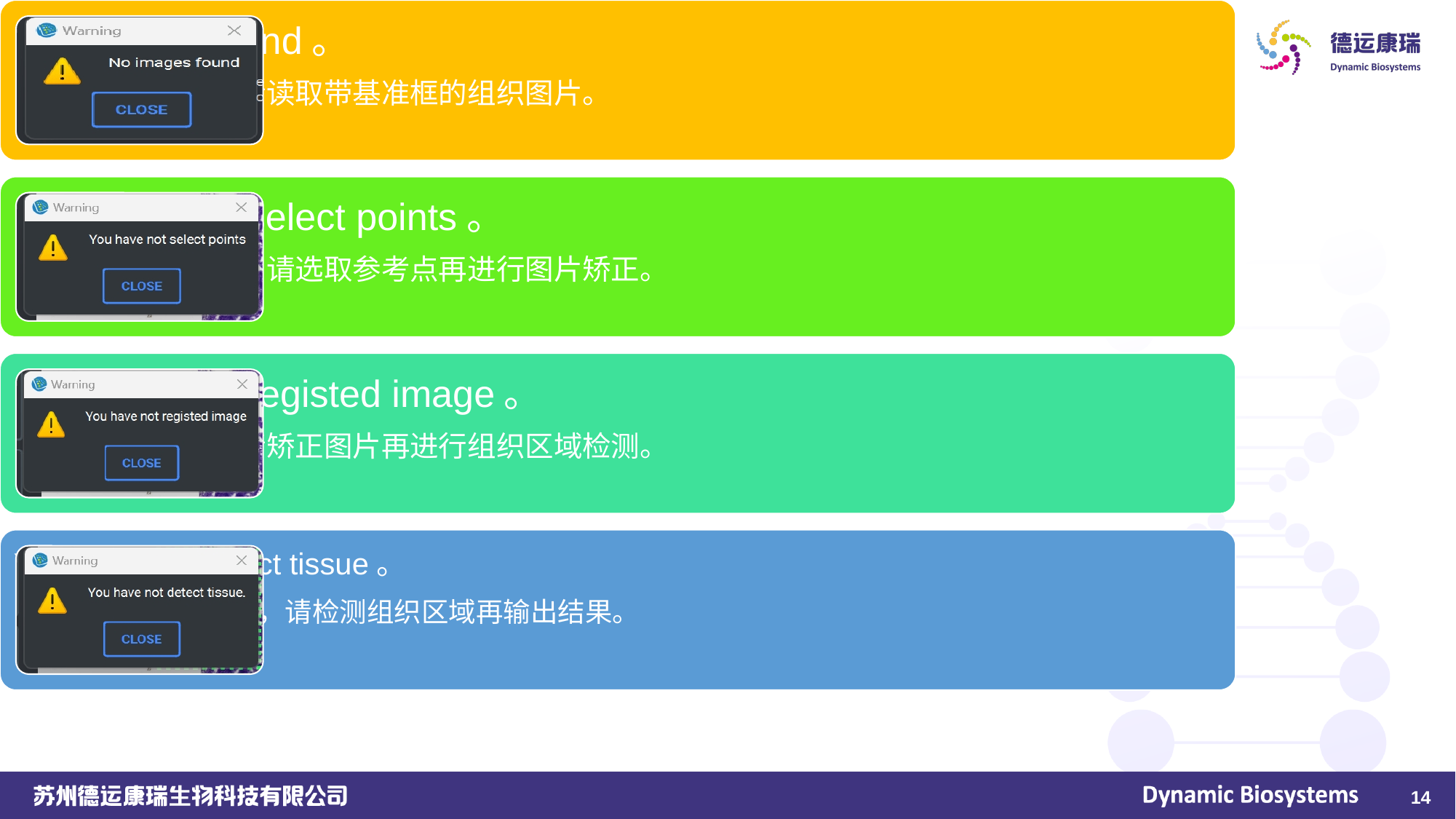

# 异常说明
No images found。
没有读取图片，请读取带基准框的组织图片。
You have not select points。
没有选取参考点，请选取参考点再进行图片矫正。
You have not registed image。
没有矫正图片，请矫正图片再进行组织区域检测。

You have not detect tissue。
· 没有检测组织区域，请检测组织区域再输出结果。